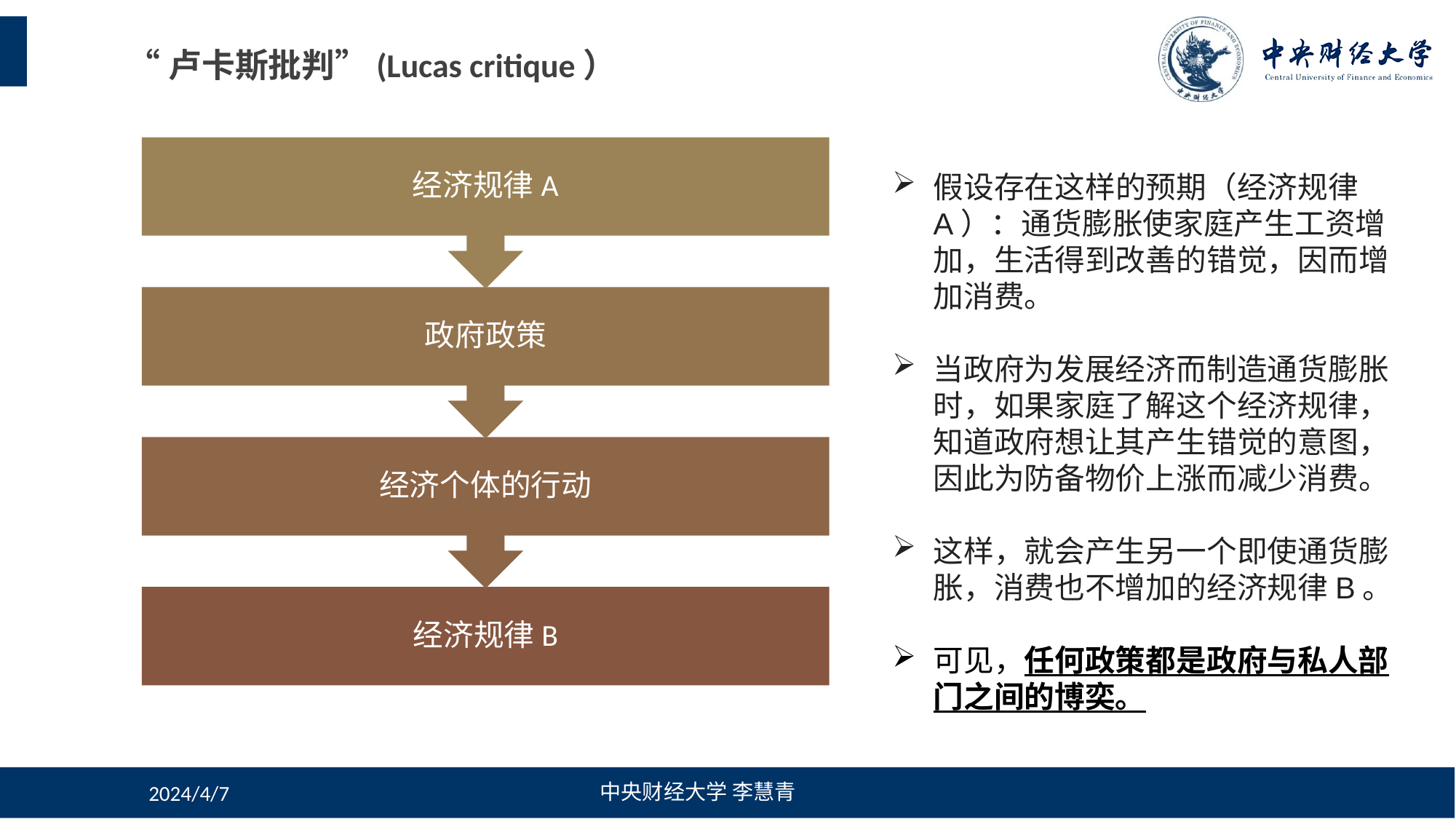

“卢卡斯批判”(Lucas critique）

经济规律B
经济个体的行动
政府政策
经济规律A
假设存在这样的预期（经济规律A）：通货膨胀使家庭产生工资增加，生活得到改善的错觉，因而增加消费。

当政府为发展经济而制造通货膨胀时，如果家庭了解这个经济规律，知道政府想让其产生错觉的意图，因此为防备物价上涨而减少消费。

这样，就会产生另一个即使通货膨胀，消费也不增加的经济规律B。

可见，任何政策都是政府与私人部门之间的博奕。